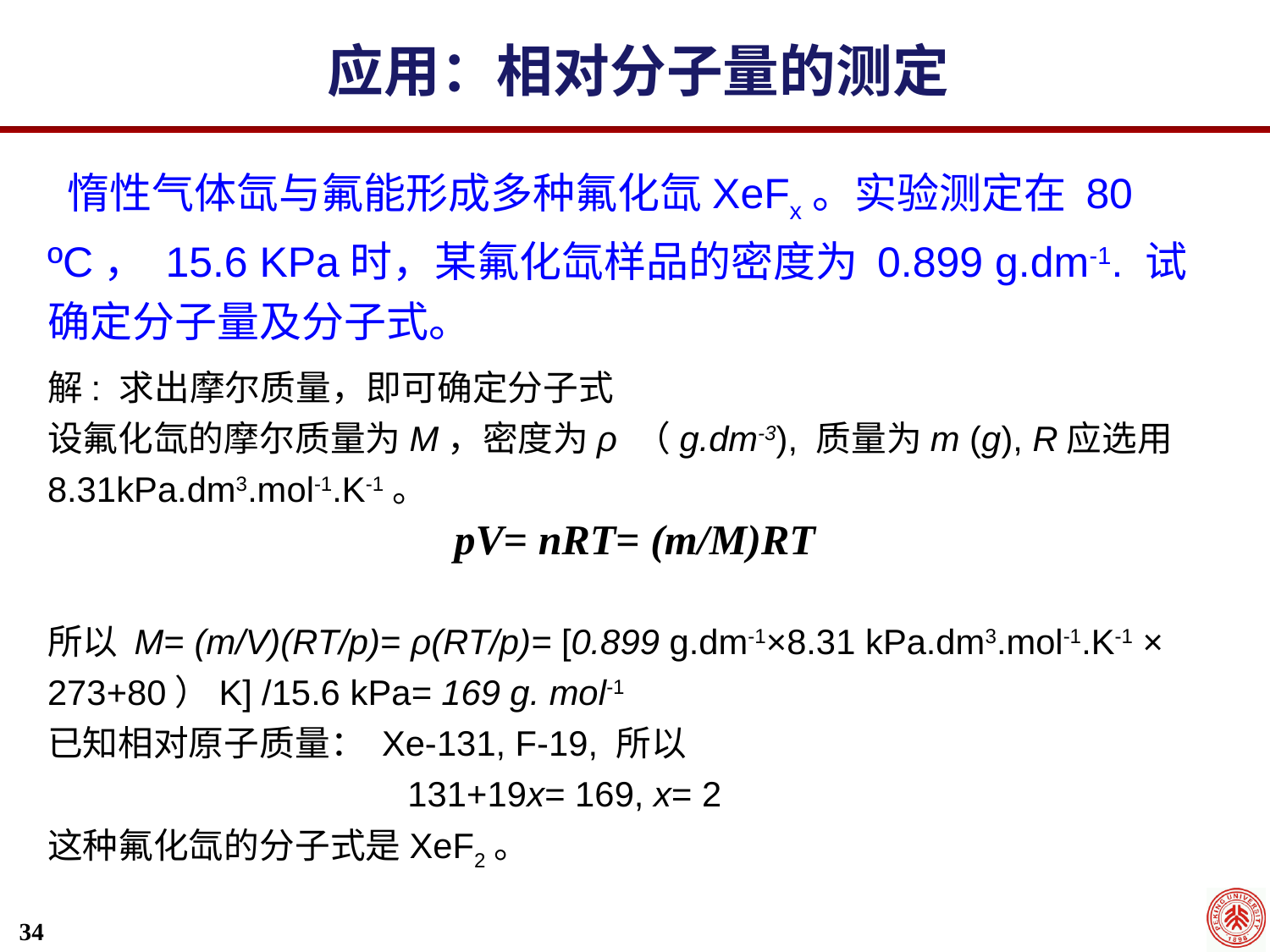

应用：相对分子量的测定

 惰性气体氙与氟能形成多种氟化氙XeFx。实验测定在 80 ºC， 15.6 KPa时，某氟化氙样品的密度为 0.899 g.dm-1. 试确定分子量及分子式。
解: 求出摩尔质量，即可确定分子式
设氟化氙的摩尔质量为M，密度为ρ （g.dm-3), 质量为m (g), R应选用8.31kPa.dm3.mol-1.K-1。

所以 M= (m/V)(RT/p)= ρ(RT/p)= [0.899 g.dm-1×8.31 kPa.dm3.mol-1.K-1 × 273+80）K] /15.6 kPa= 169 g. mol-1
已知相对原子质量： Xe-131, F-19, 所以
                                     131+19x= 169, x= 2
这种氟化氙的分子式是XeF2。
pV= nRT= (m/M)RT
34